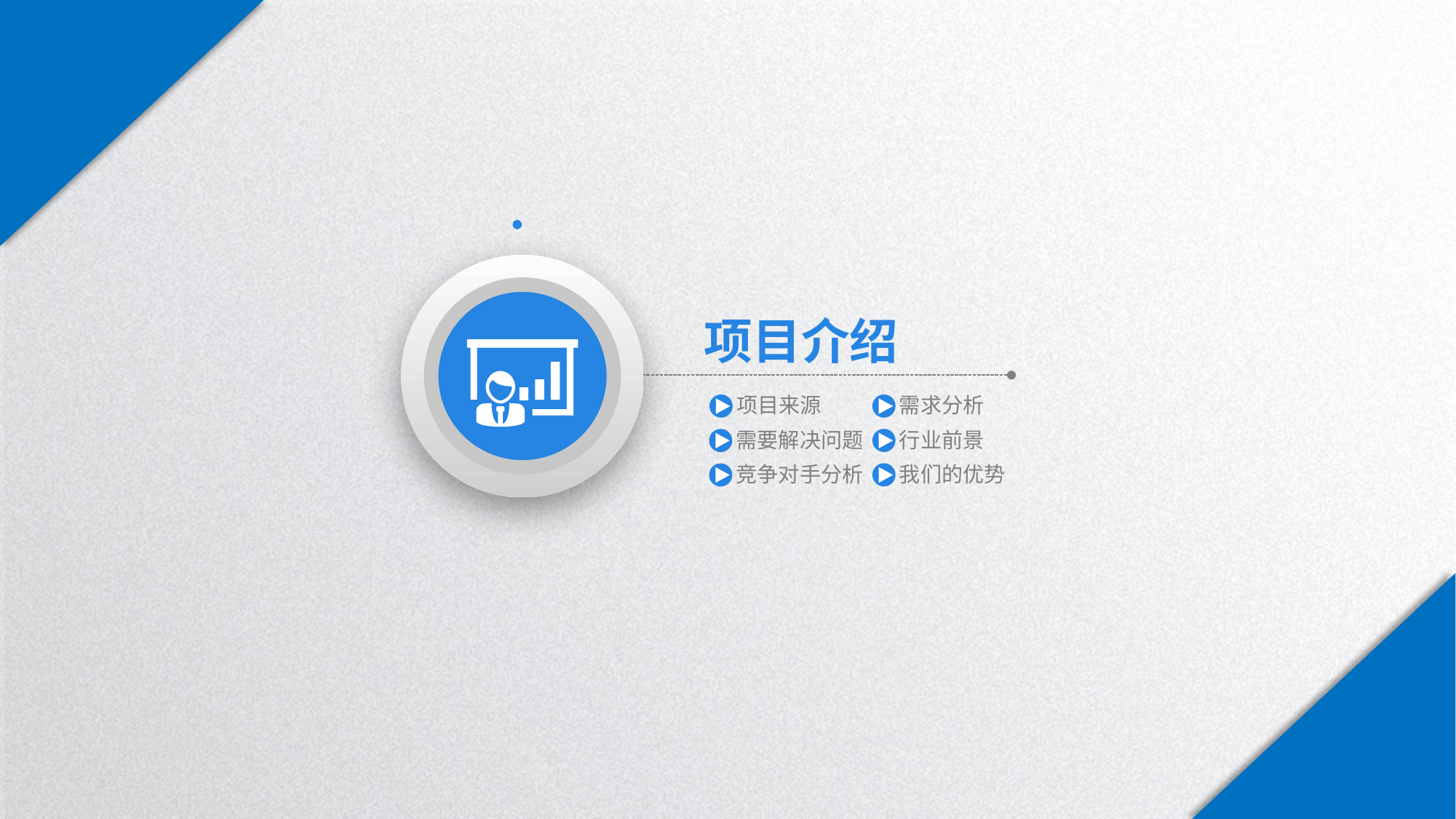

项目介绍

项目来源

需求分析

行业前景

需要解决问题

我们的优势

竞争对手分析